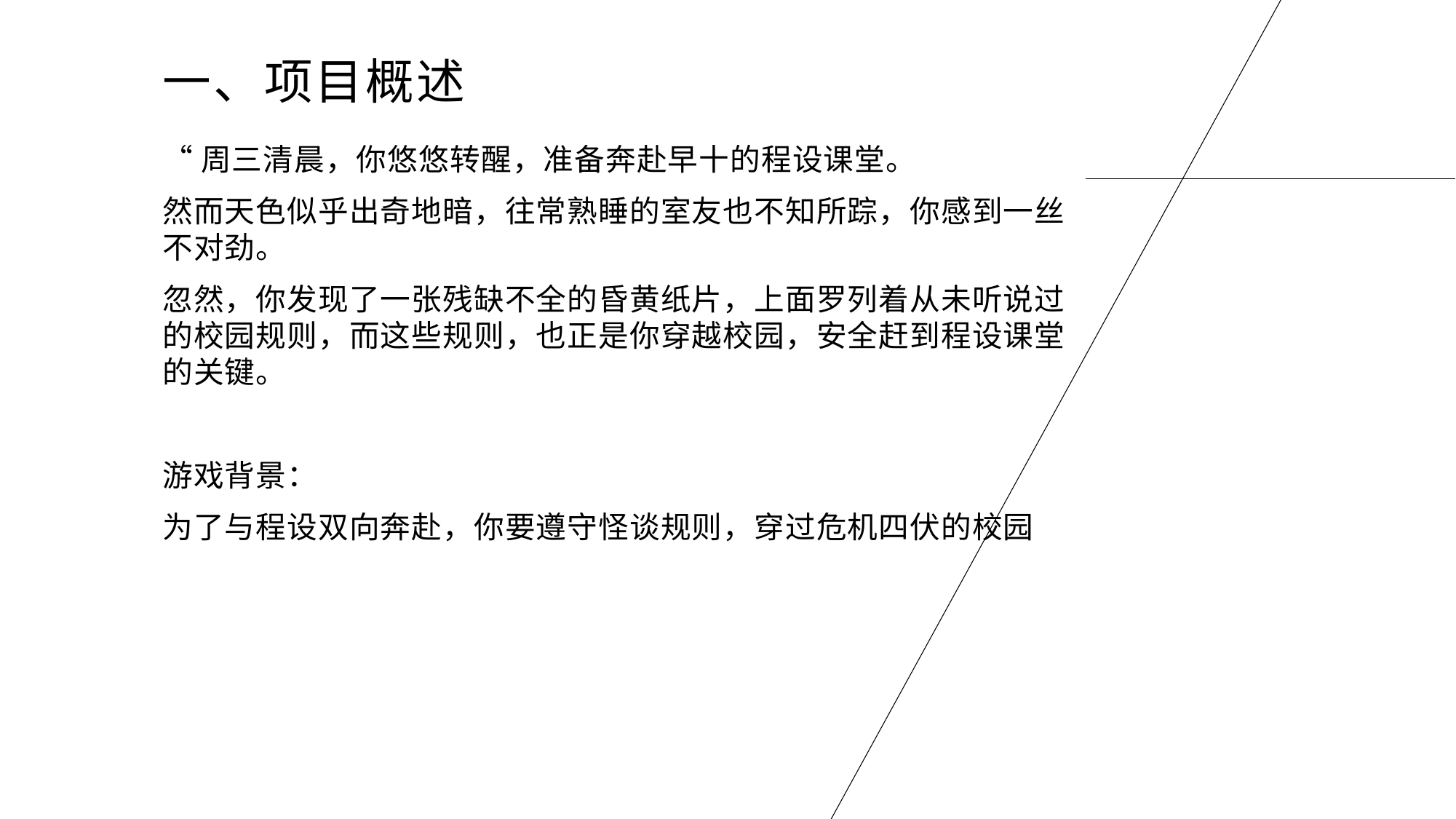

# 一、项目概述
“周三清晨，你悠悠转醒，准备奔赴早十的程设课堂。
然而天色似乎出奇地暗，往常熟睡的室友也不知所踪，你感到一丝不对劲。
忽然，你发现了一张残缺不全的昏黄纸片，上面罗列着从未听说过的校园规则，而这些规则，也正是你穿越校园，安全赶到程设课堂的关键。

游戏背景：
为了与程设双向奔赴，你要遵守怪谈规则，穿过危机四伏的校园
4